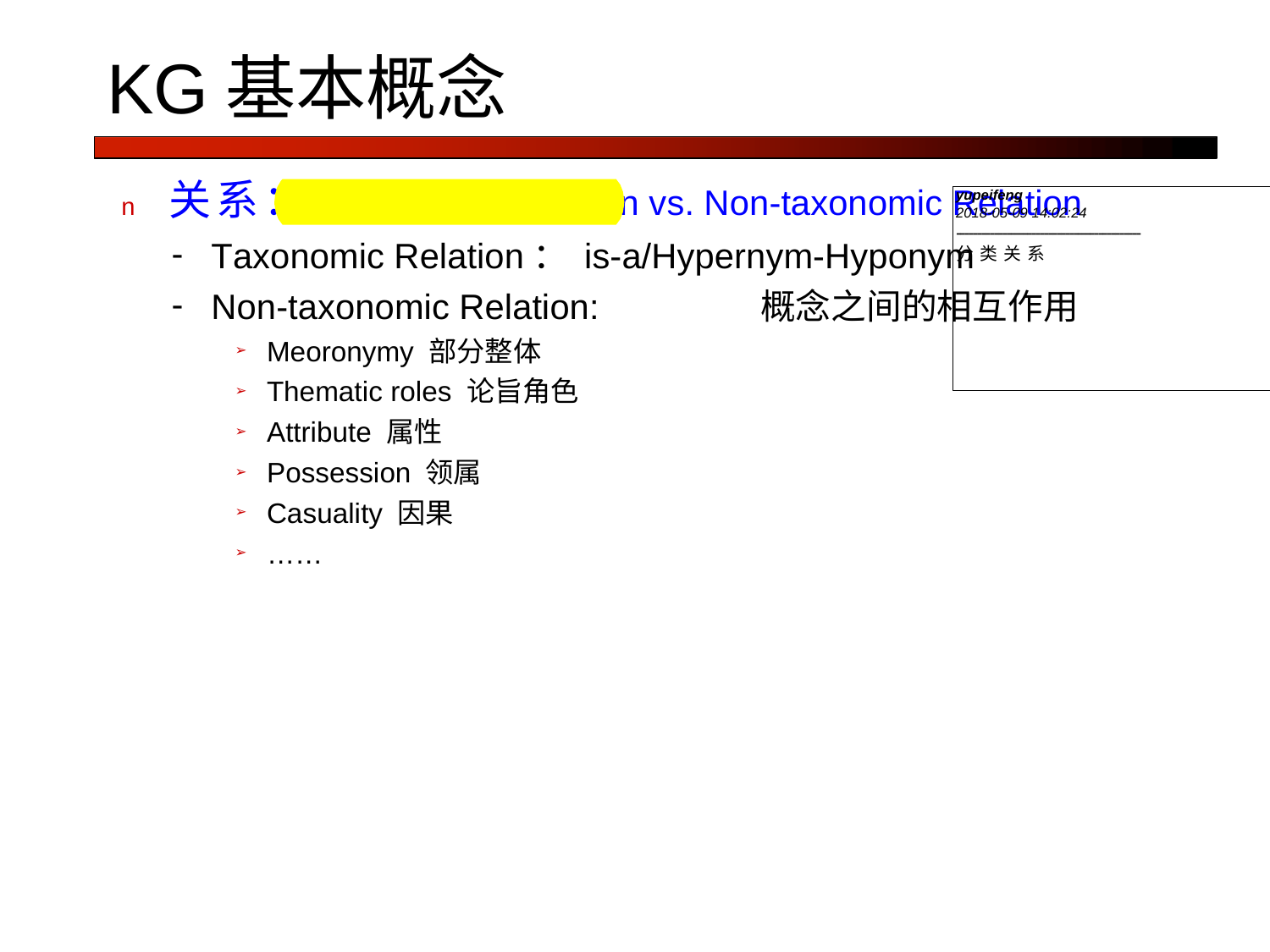

# KG基本概念

n	关系：Taxonomic Relation vs. Non-taxonomic Relation

Taxonomic Relation： is-a/Hypernym-Hyponym
Non-taxonomic Relation:	概念之间的相互作用
Meoronymy 部分整体
Thematic roles 论旨角色
Attribute 属性
Possession 领属
Casuality 因果
……

yupeifeng
2018-05-09 14:02:24
--------------------------------------------
分类关系